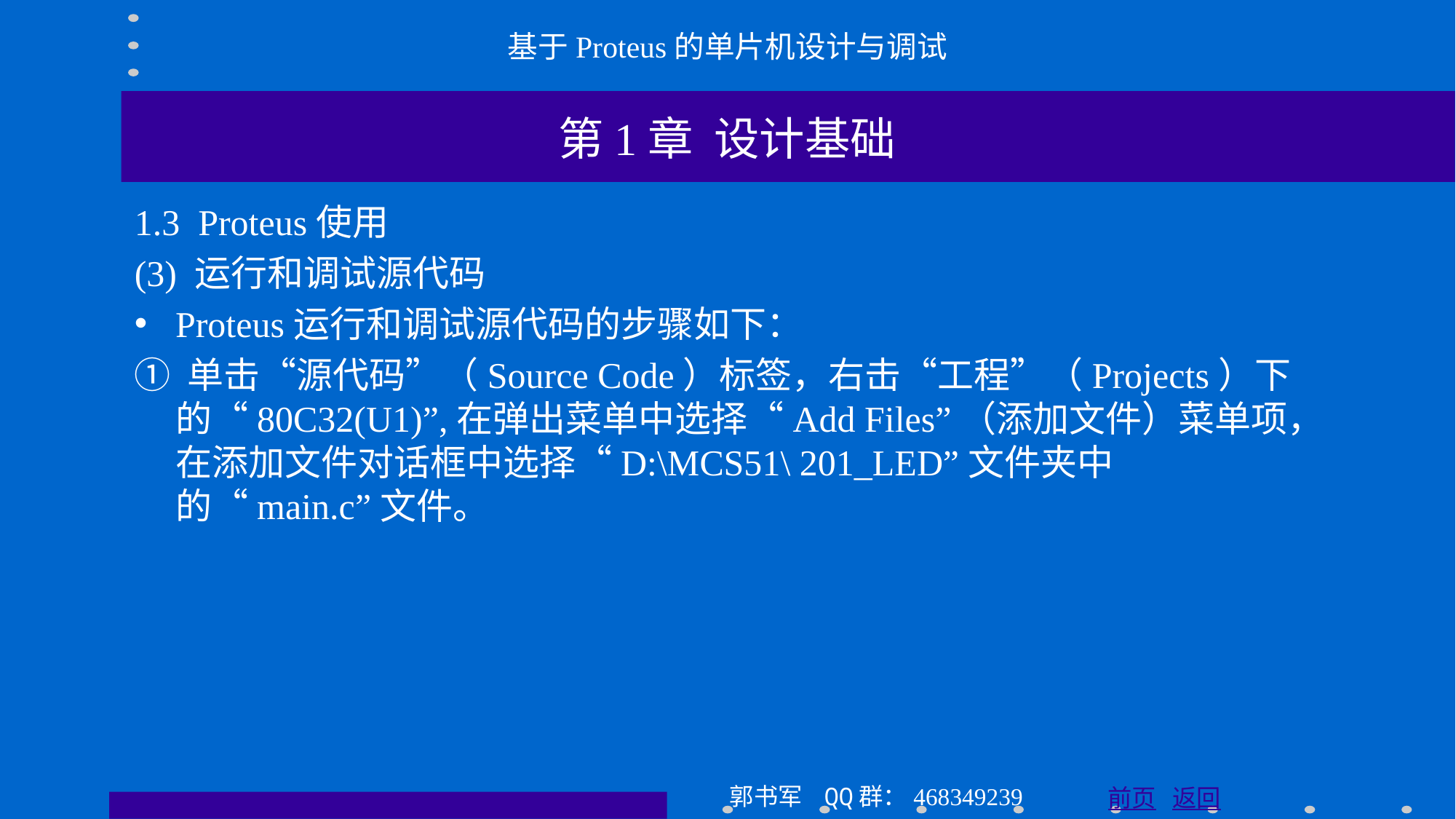

基于Proteus的单片机设计与调试
第1章  设计基础
1.3  Proteus使用
(3) 运行和调试源代码
Proteus运行和调试源代码的步骤如下：
① 单击“源代码”（Source Code）标签，右击“工程”（Projects）下的“80C32(U1)”,在弹出菜单中选择“Add Files”（添加文件）菜单项，在添加文件对话框中选择“D:\MCS51\ 201_LED”文件夹中的“main.c”文件。
郭书军   QQ群：468349239
前页   返回